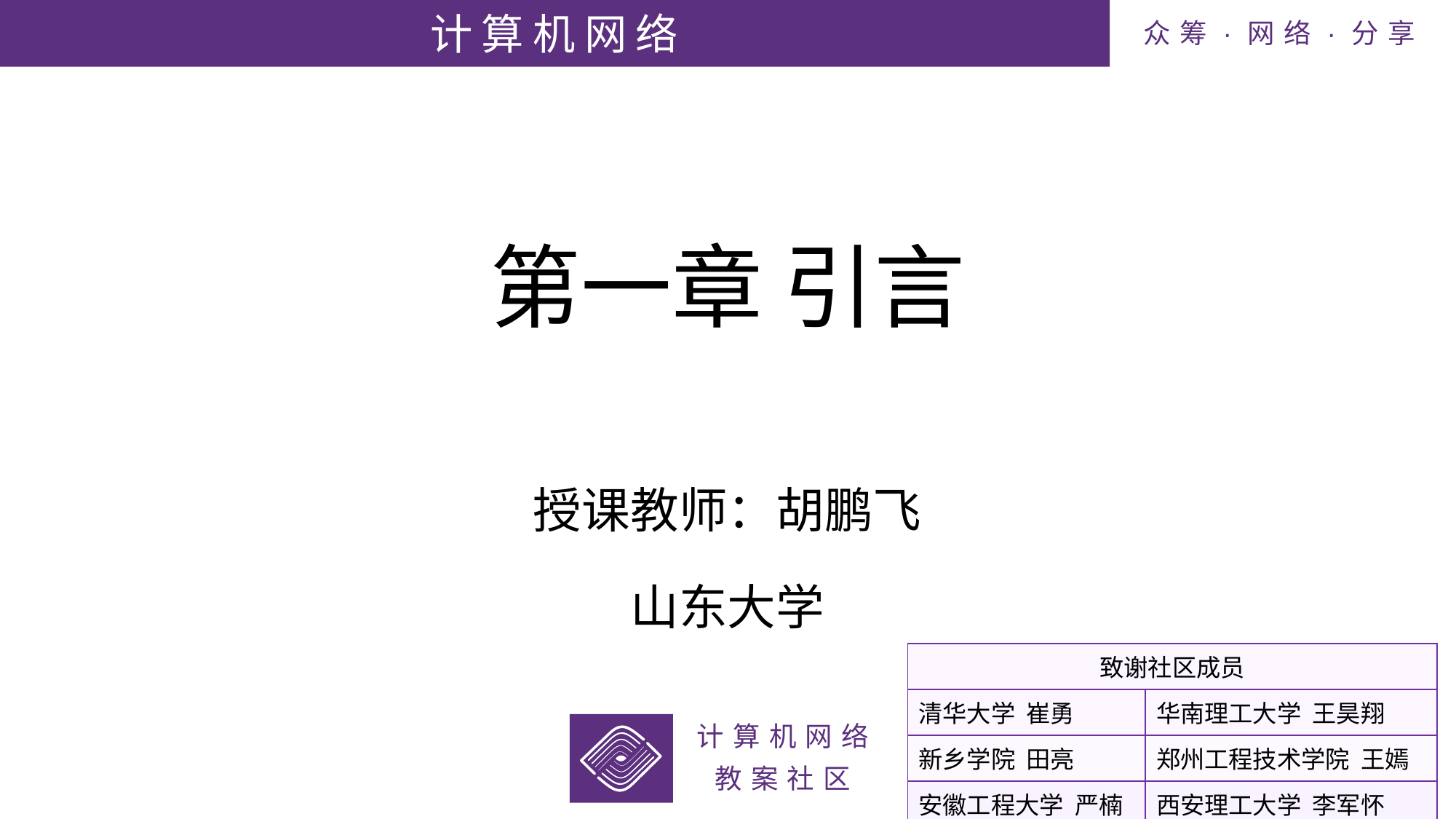

# 第一章 引言
授课教师：胡鹏飞
山东大学
| 致谢社区成员 |  |
| --- | --- |
| 清华大学 崔勇 | 华南理工大学 王昊翔 |
| 新乡学院 田亮 | 郑州工程技术学院 王嫣 |
| 安徽工程大学 严楠 | 西安理工大学 李军怀 |